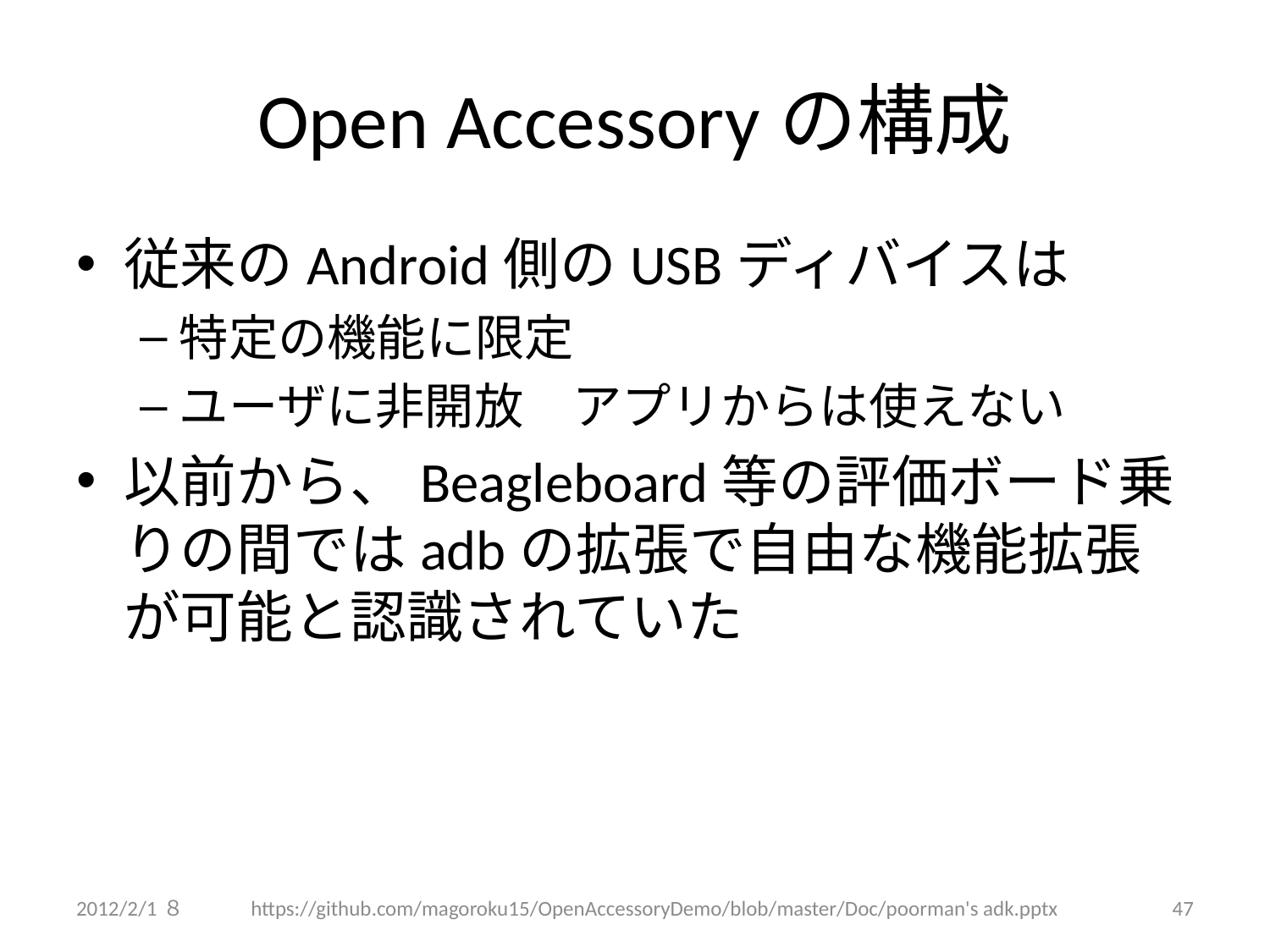

# Open Accessoryの構成
従来のAndroid側のUSBディバイスは
特定の機能に限定
ユーザに非開放　アプリからは使えない
以前から、Beagleboard等の評価ボード乗りの間ではadbの拡張で自由な機能拡張が可能と認識されていた

2012/2/1８
https://github.com/magoroku15/OpenAccessoryDemo/blob/master/Doc/poorman's adk.pptx
47